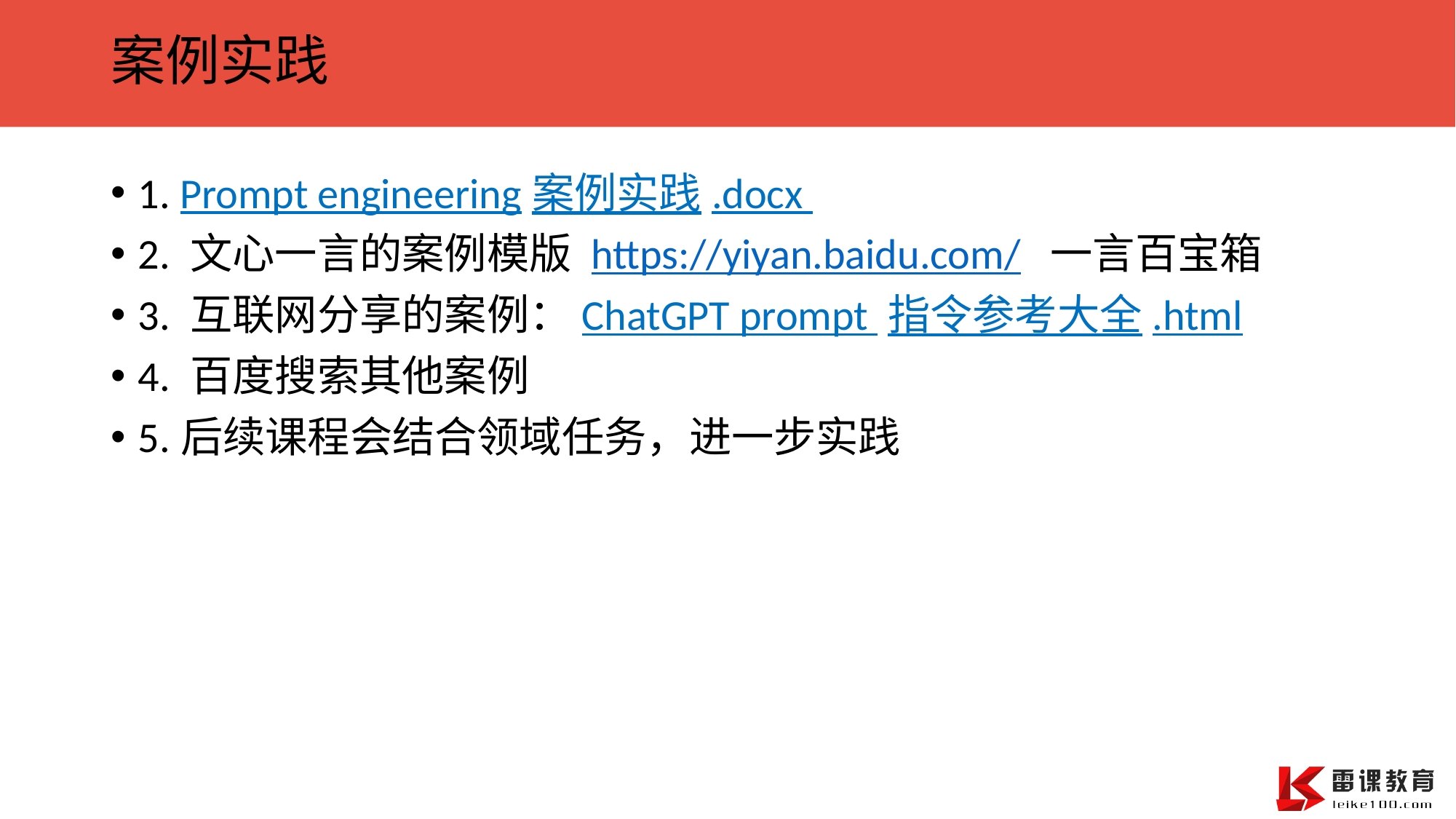

# 案例实践
1. Prompt engineering案例实践.docx
2. 文心一言的案例模版 https://yiyan.baidu.com/  一言百宝箱
3. 互联网分享的案例：ChatGPT prompt 指令参考大全.html
4. 百度搜索其他案例
5.后续课程会结合领域任务，进一步实践